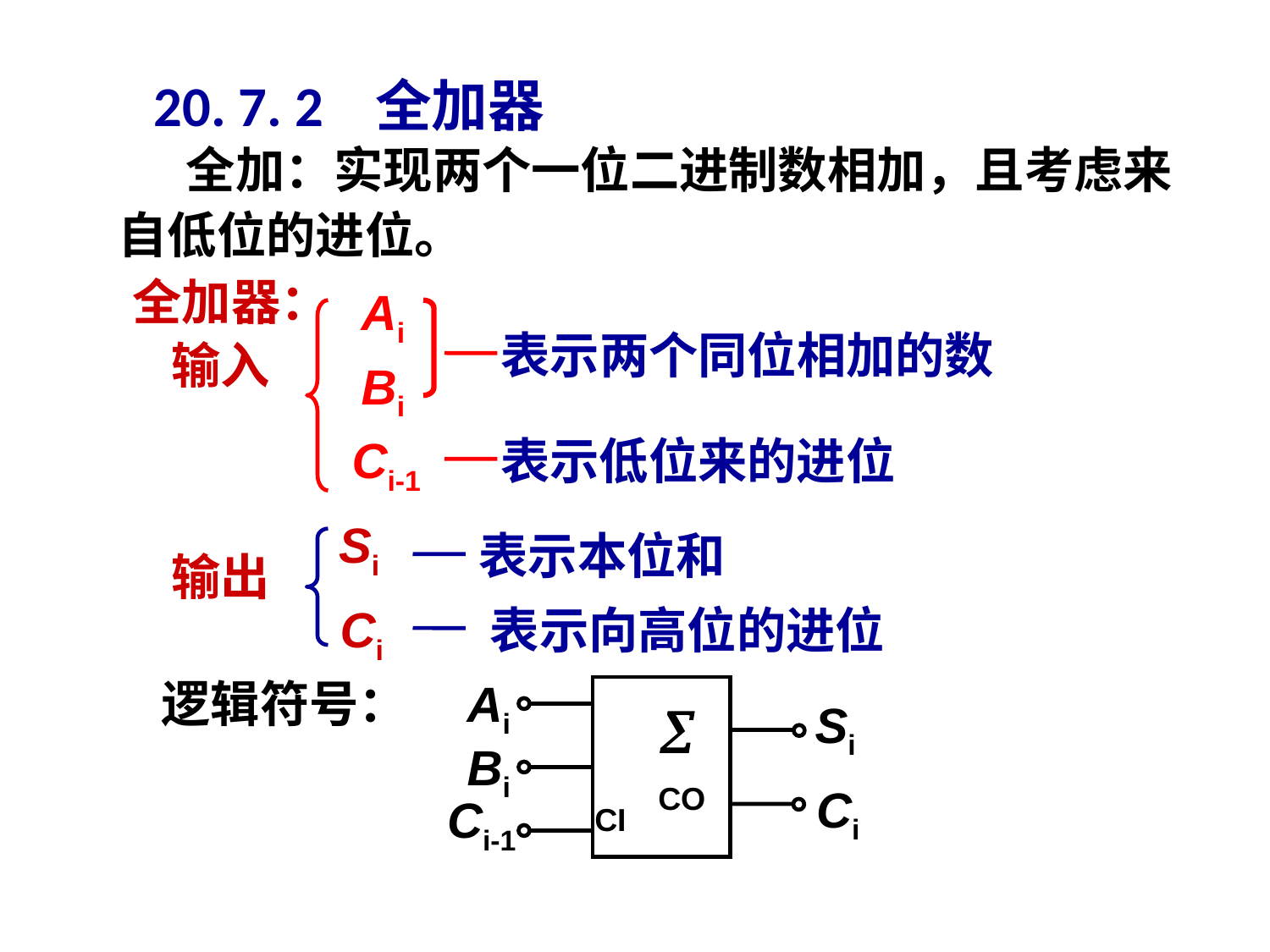

# 20. 7. 2   全加器
     全加：实现两个一位二进制数相加，且考虑来自低位的进位。
    全加器：
Ai

表示两个同位相加的数
输入
Bi

Ci-1
表示低位来的进位

Si
表示本位和

输出

Ci
表示向高位的进位

逻辑符号：
Ai

∑
Si

Bi

CO
Ci
Ci-1
CI